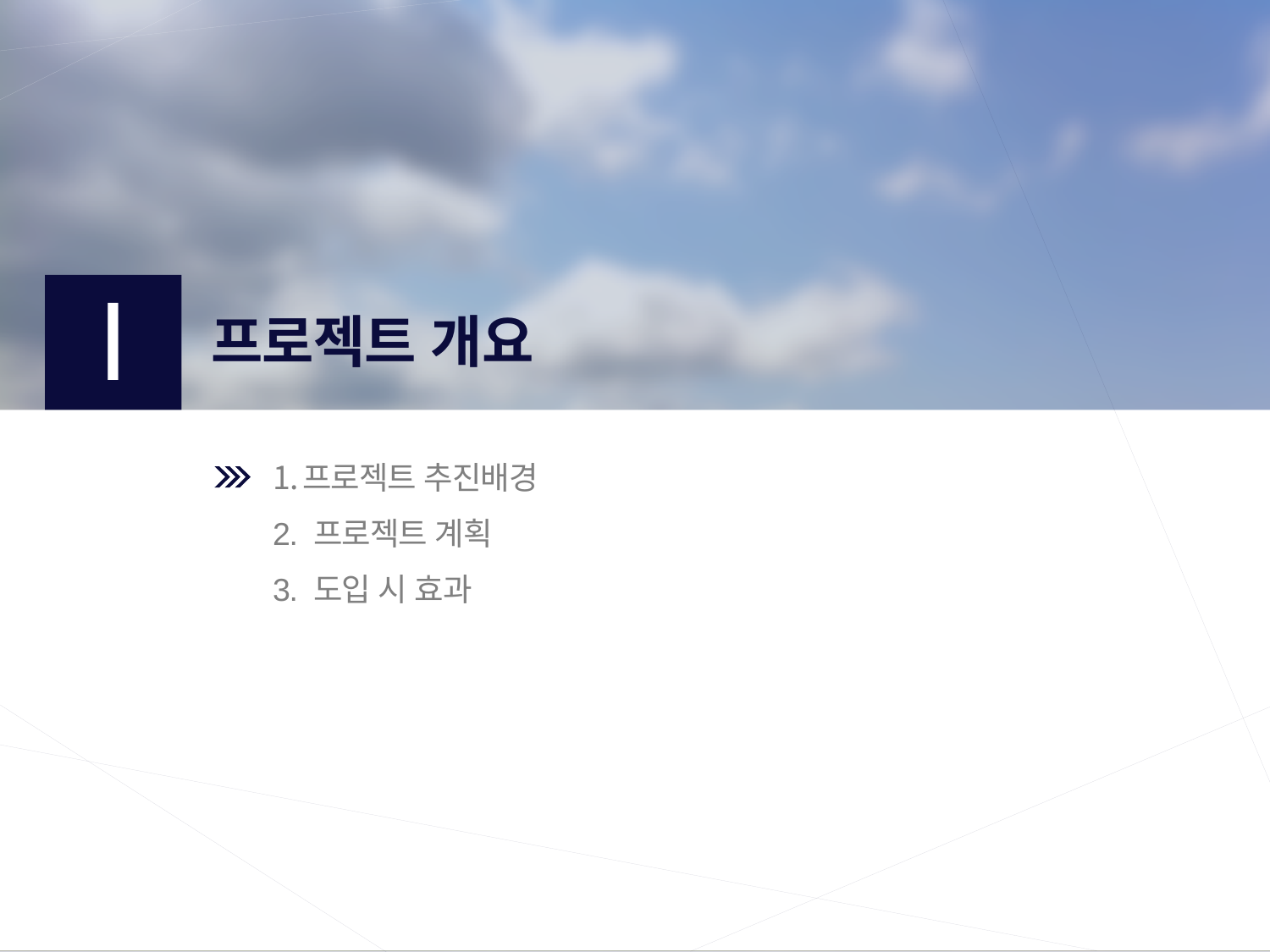

프로젝트 개요
Ⅰ
프로젝트 추진배경
2. 프로젝트 계획
3. 도입 시 효과